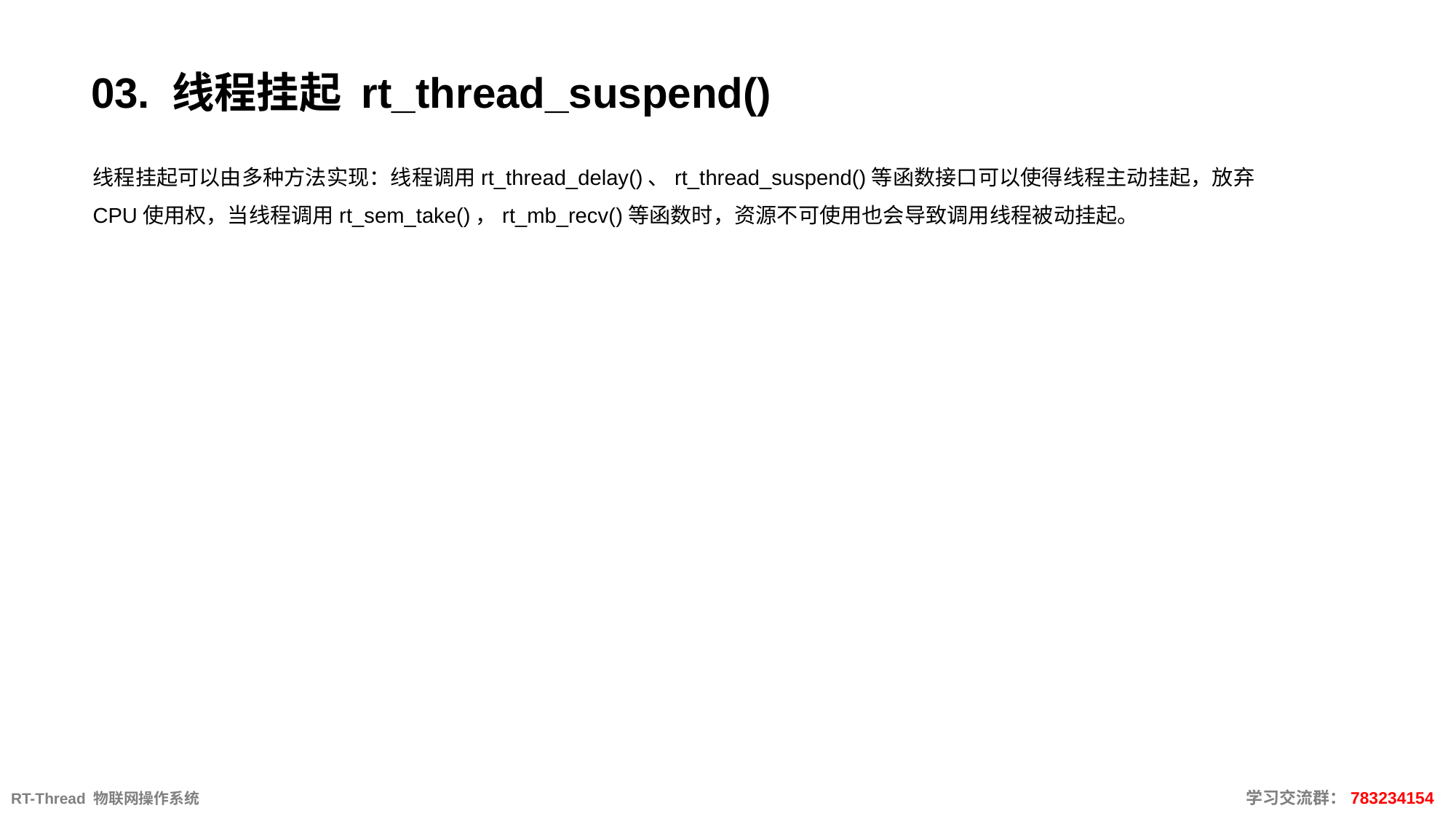

# 03. 线程挂起 rt_thread_suspend()
线程挂起可以由多种方法实现：线程调用rt_thread_delay()、rt_thread_suspend()等函数接口可以使得线程主动挂起，放弃CPU使用权，当线程调用rt_sem_take()，rt_mb_recv()等函数时，资源不可使用也会导致调用线程被动挂起。

RT-Thread 物联网操作系统										          学习交流群：783234154